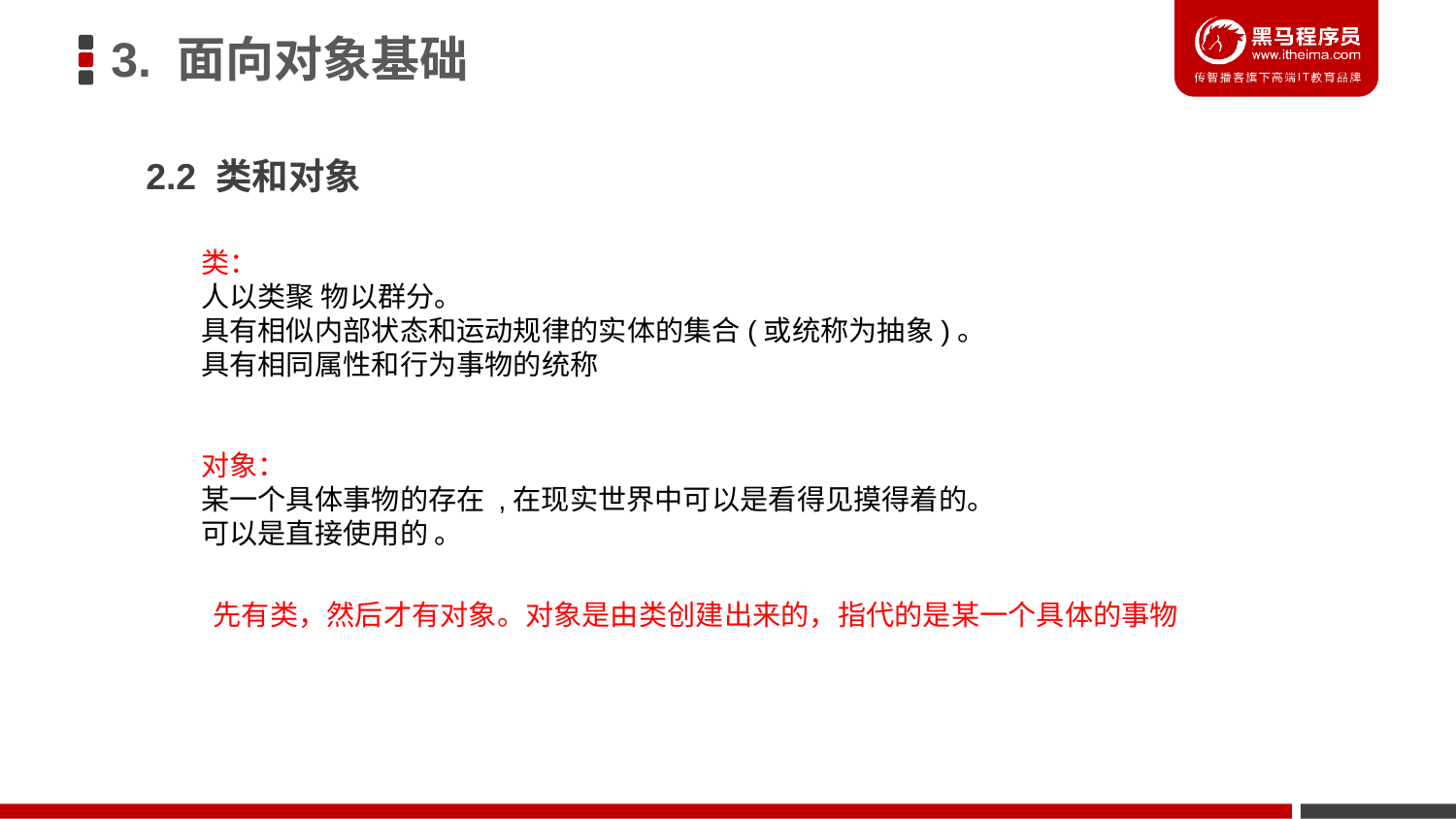

3. 面向对象基础
2.2 类和对象
类：
人以类聚 物以群分。
具有相似内部状态和运动规律的实体的集合(或统称为抽象)。
具有相同属性和行为事物的统称

对象：
某一个具体事物的存在 ,在现实世界中可以是看得见摸得着的。
可以是直接使用的 。

先有类，然后才有对象。对象是由类创建出来的，指代的是某一个具体的事物